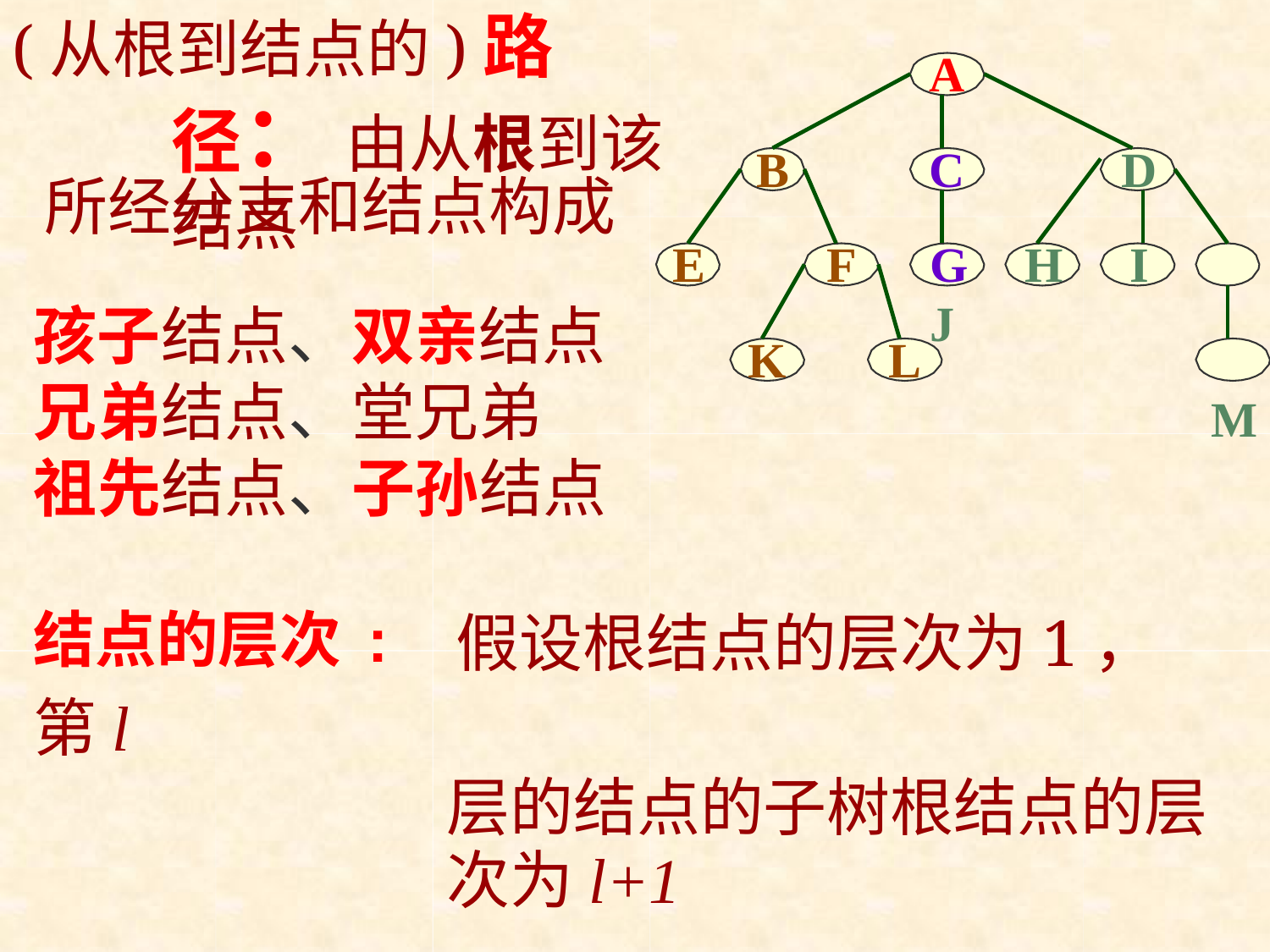

# (从根到结点的)路径： 由从根到该结点
A
C

B
D
F	G	H	I	J
M

所经分支和结点构成
E
孩子结点、双亲结点 兄弟结点、堂兄弟 祖先结点、子孙结点

K
L

结点的层次: 假设根结点的层次为1，第l
层的结点的子树根结点的层 次为l+1
树的深度：树中叶子结点所在的最大层次